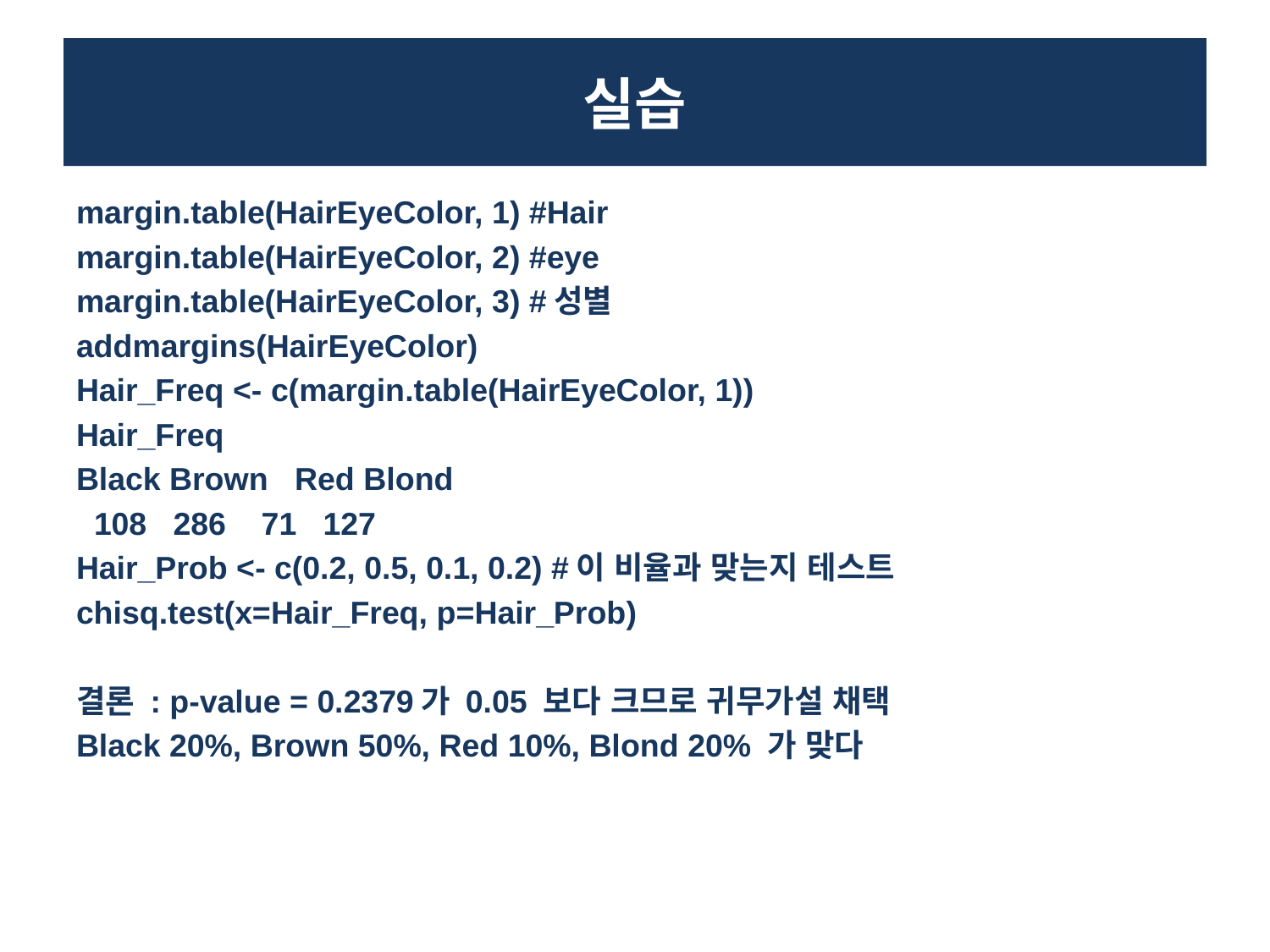

# 실습
margin.table(HairEyeColor, 1) #Hair
margin.table(HairEyeColor, 2) #eye
margin.table(HairEyeColor, 3) #성별
addmargins(HairEyeColor)
Hair_Freq <- c(margin.table(HairEyeColor, 1))
Hair_Freq
Black Brown   Red Blond
  108   286    71   127
Hair_Prob <- c(0.2, 0.5, 0.1, 0.2) #이 비율과 맞는지 테스트
chisq.test(x=Hair_Freq, p=Hair_Prob)

결론 : p-value = 0.2379가 0.05 보다 크므로 귀무가설 채택
Black 20%, Brown 50%, Red 10%, Blond 20% 가 맞다